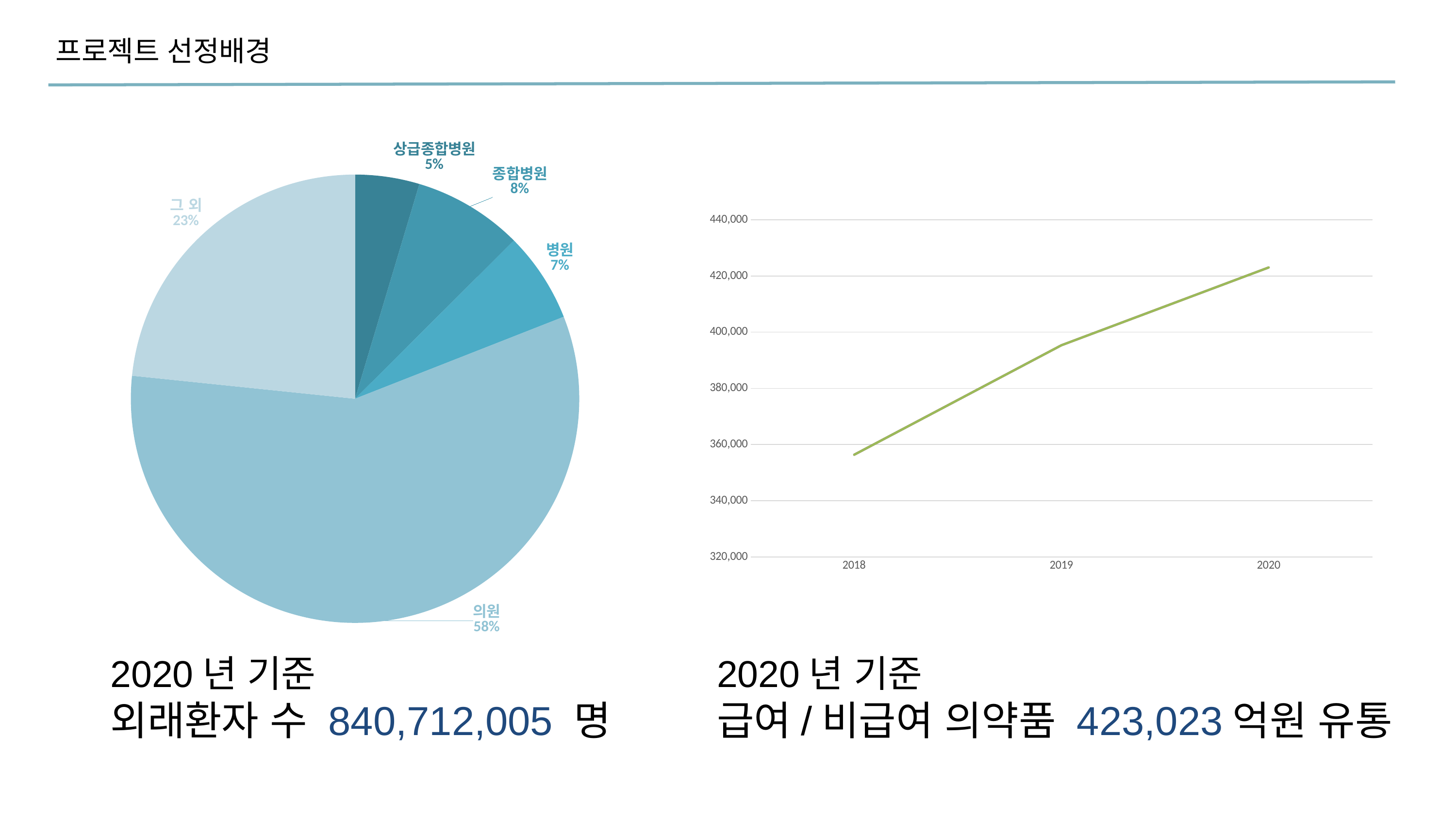

프로젝트 선정배경

### Chart

| Category | 외래환자 |
|---|---|
| 상급종합병원 | 38956363.0 |
| 종합병원 | 66370124.0 |
| 병원 | 54762691.0 |
| 의원 | 484226281.0 |
| 그 외 | 196396546.0 |

### Chart

| Category | 계열 1 | 열1 | 열2 |
|---|---|---|---|
| 2018 | 356373.0 | None | None |
| 2019 | 395353.0 | None | None |
| 2020 | 423023.0 | None | None |
60%
2020년 기준
외래환자 수 840,712,005 명

2020년 기준
급여/비급여 의약품 423,023억원 유통